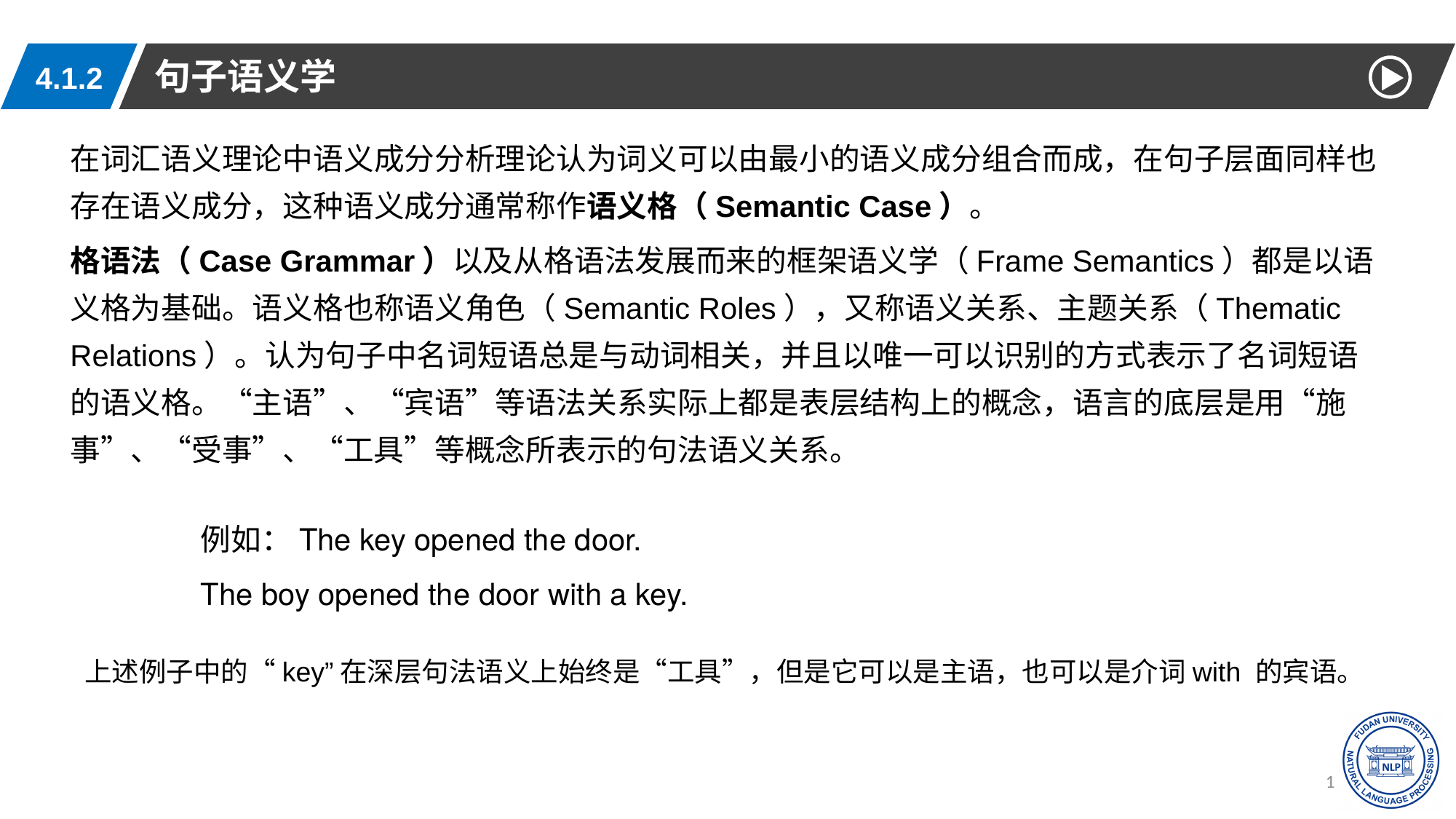

句子语义学
4.1.2

在词汇语义理论中语义成分分析理论认为词义可以由最小的语义成分组合而成，在句子层面同样也存在语义成分，这种语义成分通常称作语义格（Semantic Case）。
格语法（Case Grammar）以及从格语法发展而来的框架语义学（Frame Semantics）都是以语义格为基础。语义格也称语义角色（Semantic Roles），又称语义关系、主题关系（Thematic Relations）。认为句子中名词短语总是与动词相关，并且以唯一可以识别的方式表示了名词短语的语义格。“主语”、“宾语”等语法关系实际上都是表层结构上的概念，语言的底层是用“施事”、“受事”、“工具”等概念所表示的句法语义关系。
例如：The key opened the door.
The boy opened the door with a key.
上述例子中的“key”在深层句法语义上始终是“工具”，但是它可以是主语，也可以是介词with 的宾语。
17